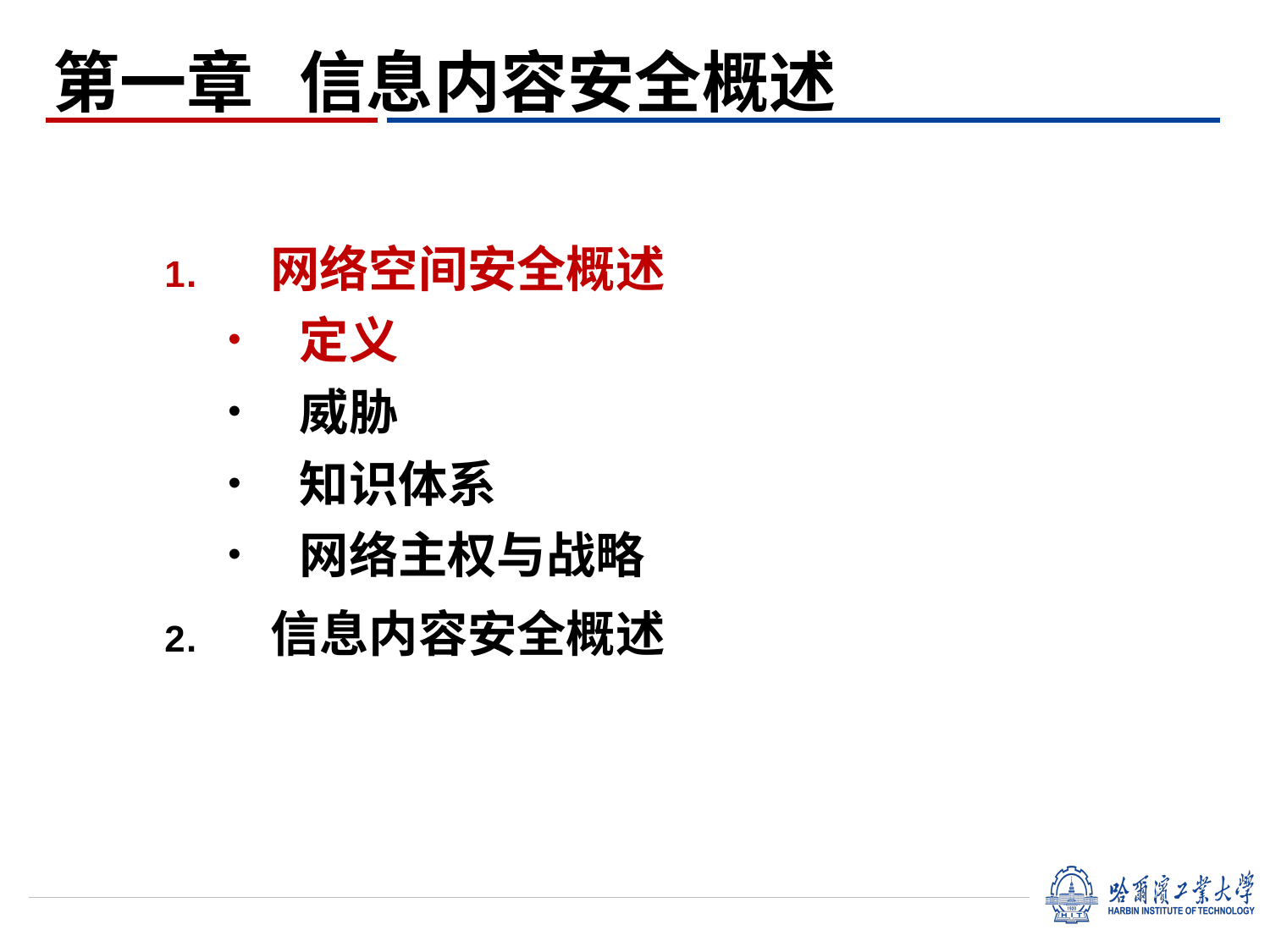

第一章   信息内容安全概述
  网络空间安全概述
定义
威胁
知识体系
网络主权与战略
  信息内容安全概述